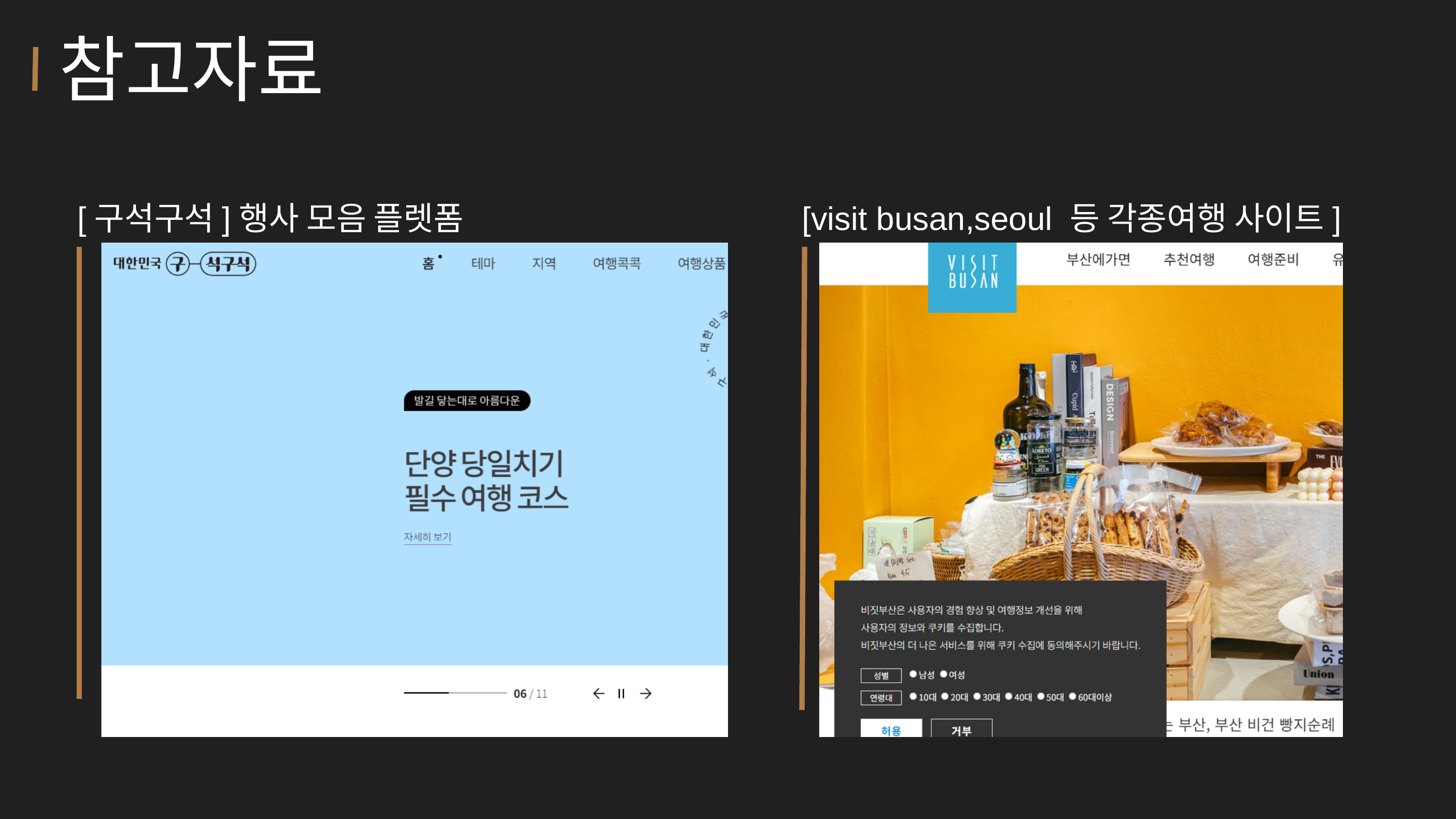

참고자료

[구석구석]행사 모음 플렛폼
[visit busan,seoul 등 각종여행 사이트]